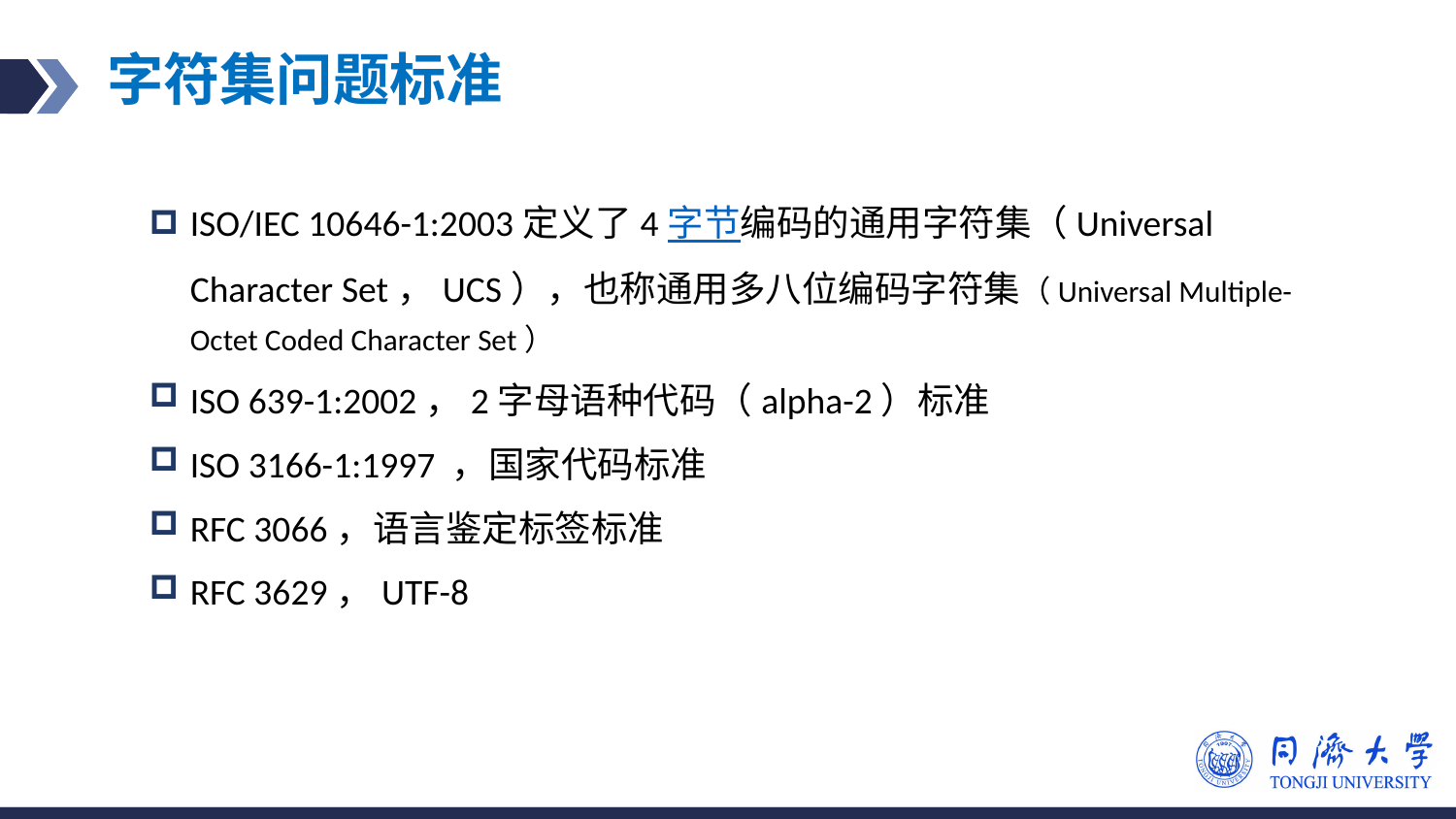

# 字符集问题标准
ISO/IEC 10646-1:2003定义了4字节编码的通用字符集（Universal Character Set，UCS），也称通用多八位编码字符集（Universal Multiple-Octet Coded Character Set）
ISO 639-1:2002，2字母语种代码（alpha-2）标准
ISO 3166-1:1997 ，国家代码标准
RFC 3066，语言鉴定标签标准
RFC 3629，UTF-8